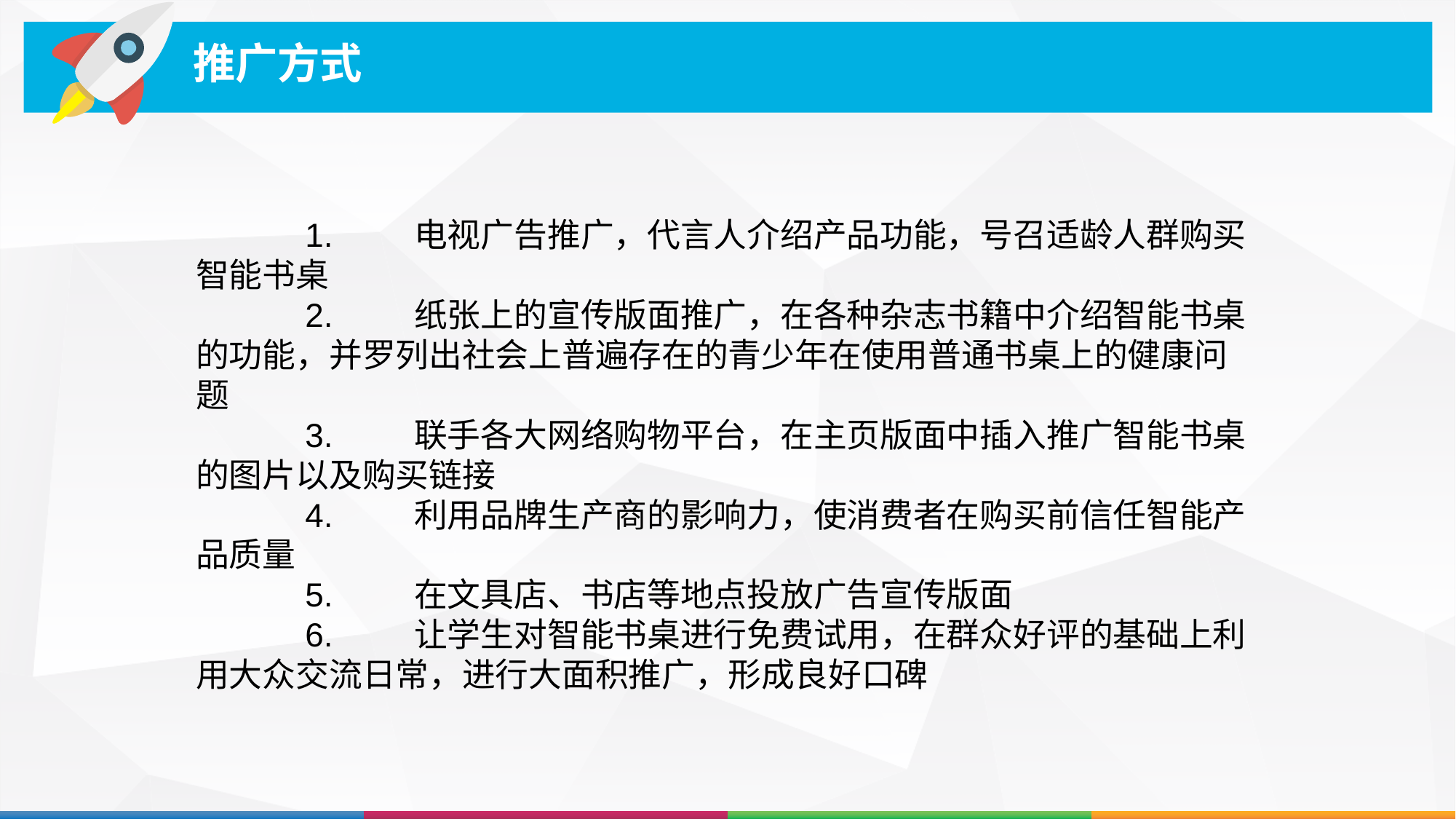

推广方式
	1.	电视广告推广，代言人介绍产品功能，号召适龄人群购买智能书桌
	2.	纸张上的宣传版面推广，在各种杂志书籍中介绍智能书桌的功能，并罗列出社会上普遍存在的青少年在使用普通书桌上的健康问题
	3.	联手各大网络购物平台，在主页版面中插入推广智能书桌的图片以及购买链接
	4.	利用品牌生产商的影响力，使消费者在购买前信任智能产品质量
	5.	在文具店、书店等地点投放广告宣传版面
	6.	让学生对智能书桌进行免费试用，在群众好评的基础上利用大众交流日常，进行大面积推广，形成良好口碑